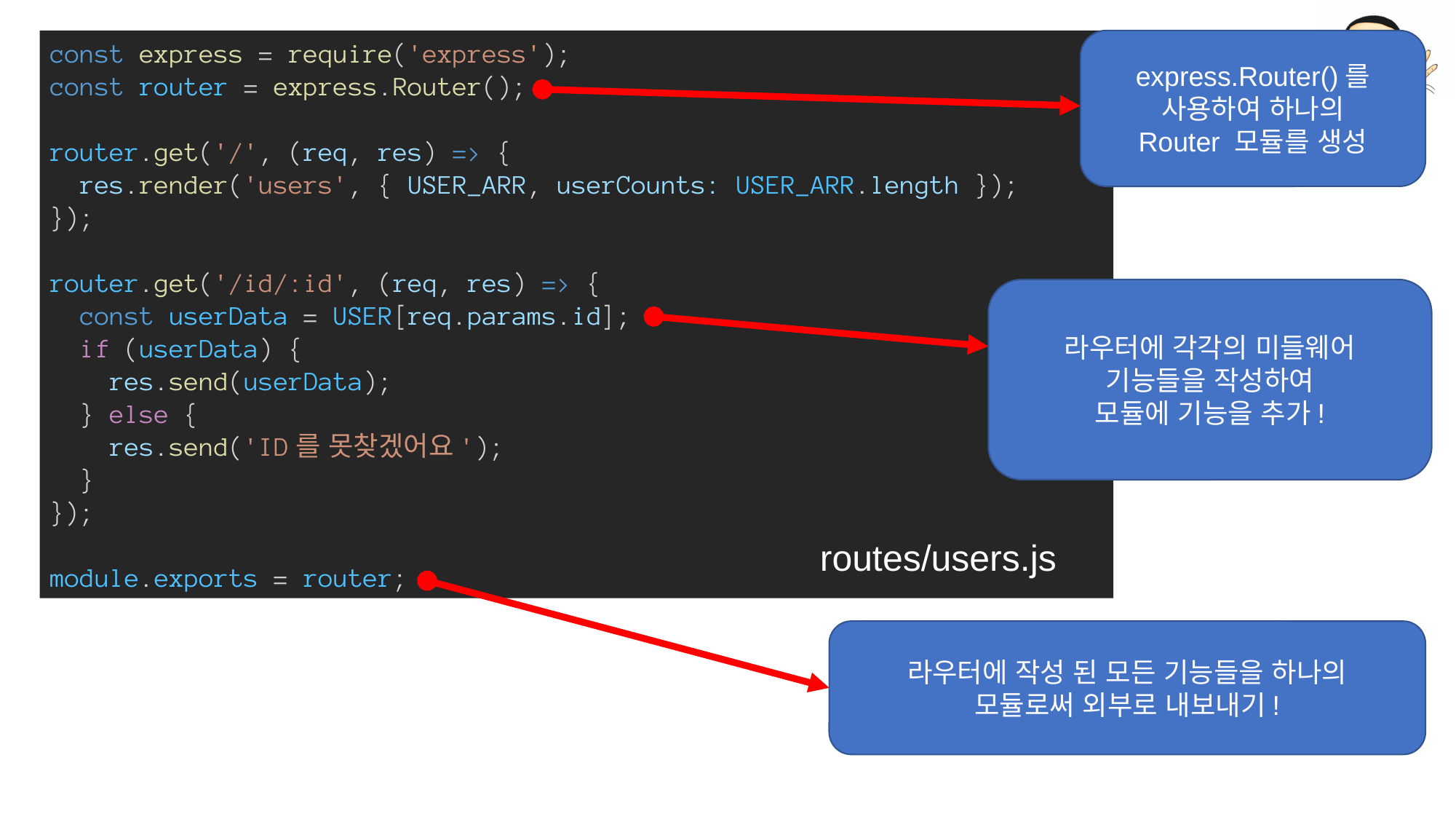

const express = require('express');
const router = express.Router();
router.get('/', (req, res) => {
  res.render('users', { USER_ARR, userCounts: USER_ARR.length });
});
router.get('/id/:id', (req, res) => {
  const userData = USER[req.params.id];
  if (userData) {
    res.send(userData);
  } else {
    res.send('ID를 못찾겠어요');
  }
});

module.exports = router;
express.Router()를
사용하여 하나의
Router 모듈를 생성
라우터에 각각의 미들웨어
기능들을 작성하여
모듈에 기능을 추가!
routes/users.js
라우터에 작성 된 모든 기능들을 하나의
모듈로써 외부로 내보내기!